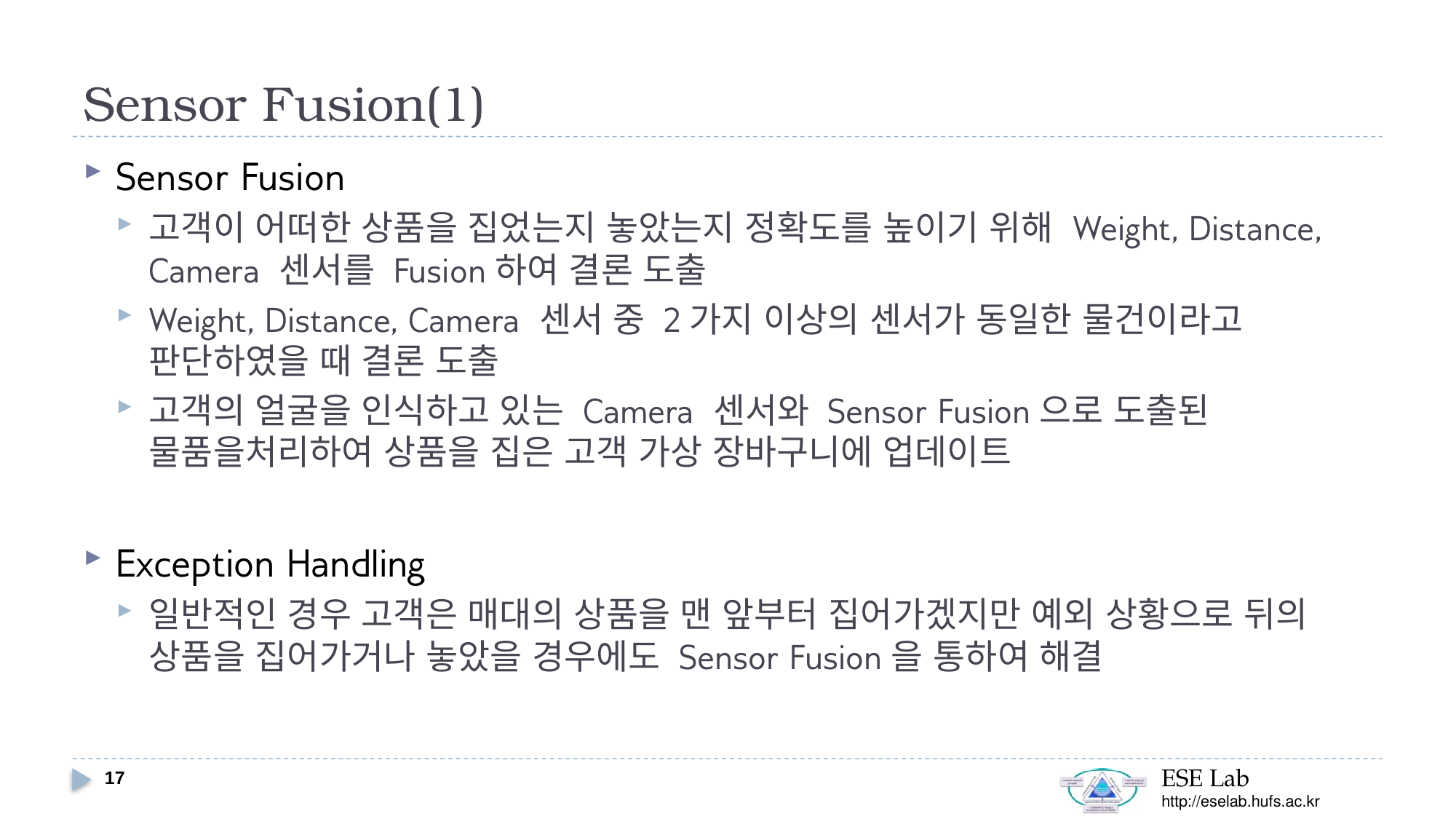

# Sensor Fusion(1)
Sensor Fusion
고객이 어떠한 상품을 집었는지 놓았는지 정확도를 높이기 위해 Weight, Distance, Camera 센서를 Fusion하여 결론 도출
Weight, Distance, Camera 센서 중 2가지 이상의 센서가 동일한 물건이라고 판단하였을 때 결론 도출
고객의 얼굴을 인식하고 있는 Camera 센서와 Sensor Fusion으로 도출된 물품을처리하여 상품을 집은 고객 가상 장바구니에 업데이트

Exception Handling
일반적인 경우 고객은 매대의 상품을 맨 앞부터 집어가겠지만 예외 상황으로 뒤의 상품을 집어가거나 놓았을 경우에도 Sensor Fusion을 통하여 해결